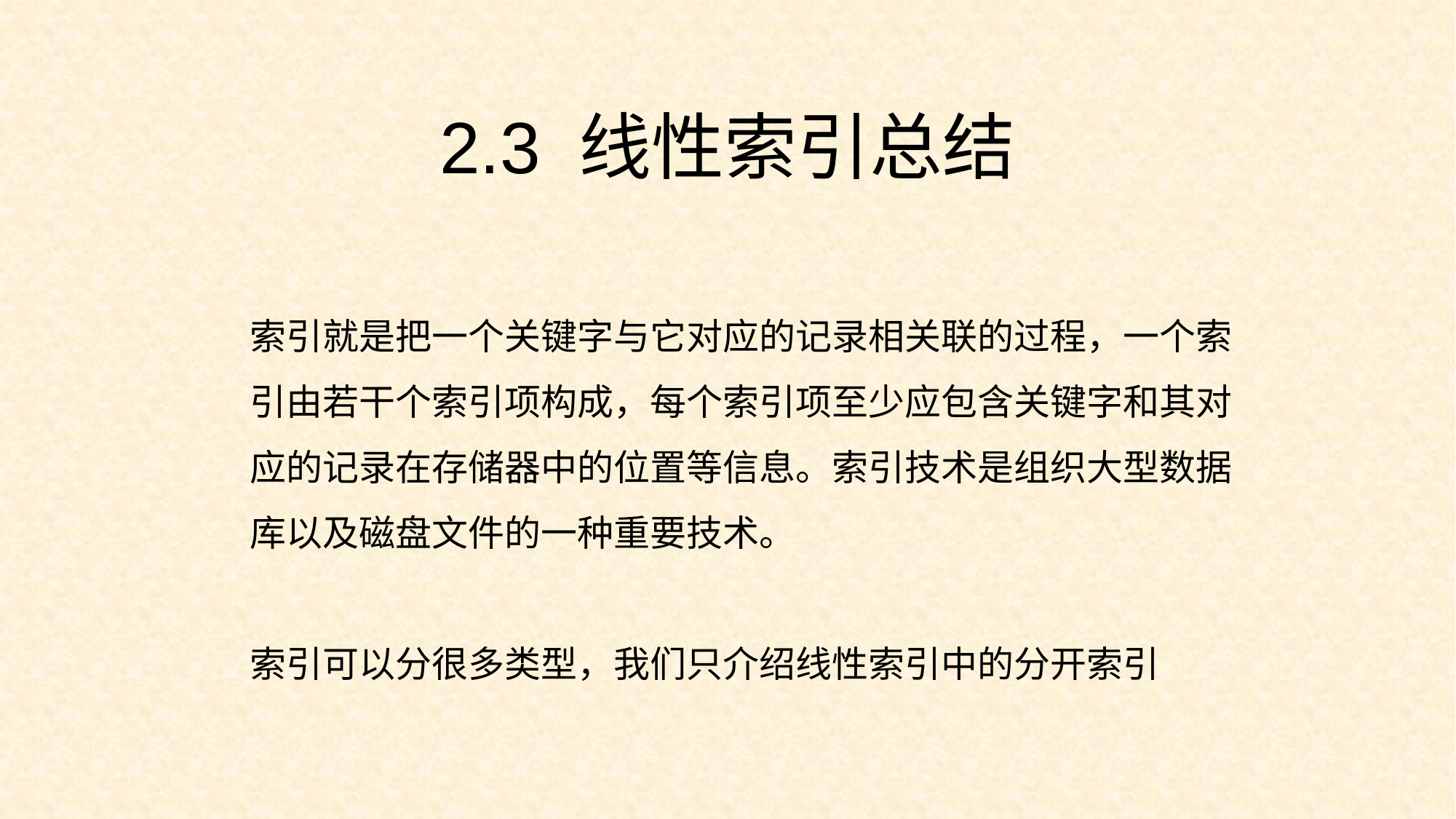

2.3 线性索引总结
索引就是把一个关键字与它对应的记录相关联的过程，一个索引由若干个索引项构成，每个索引项至少应包含关键字和其对应的记录在存储器中的位置等信息。索引技术是组织大型数据库以及磁盘文件的一种重要技术。

索引可以分很多类型，我们只介绍线性索引中的分开索引